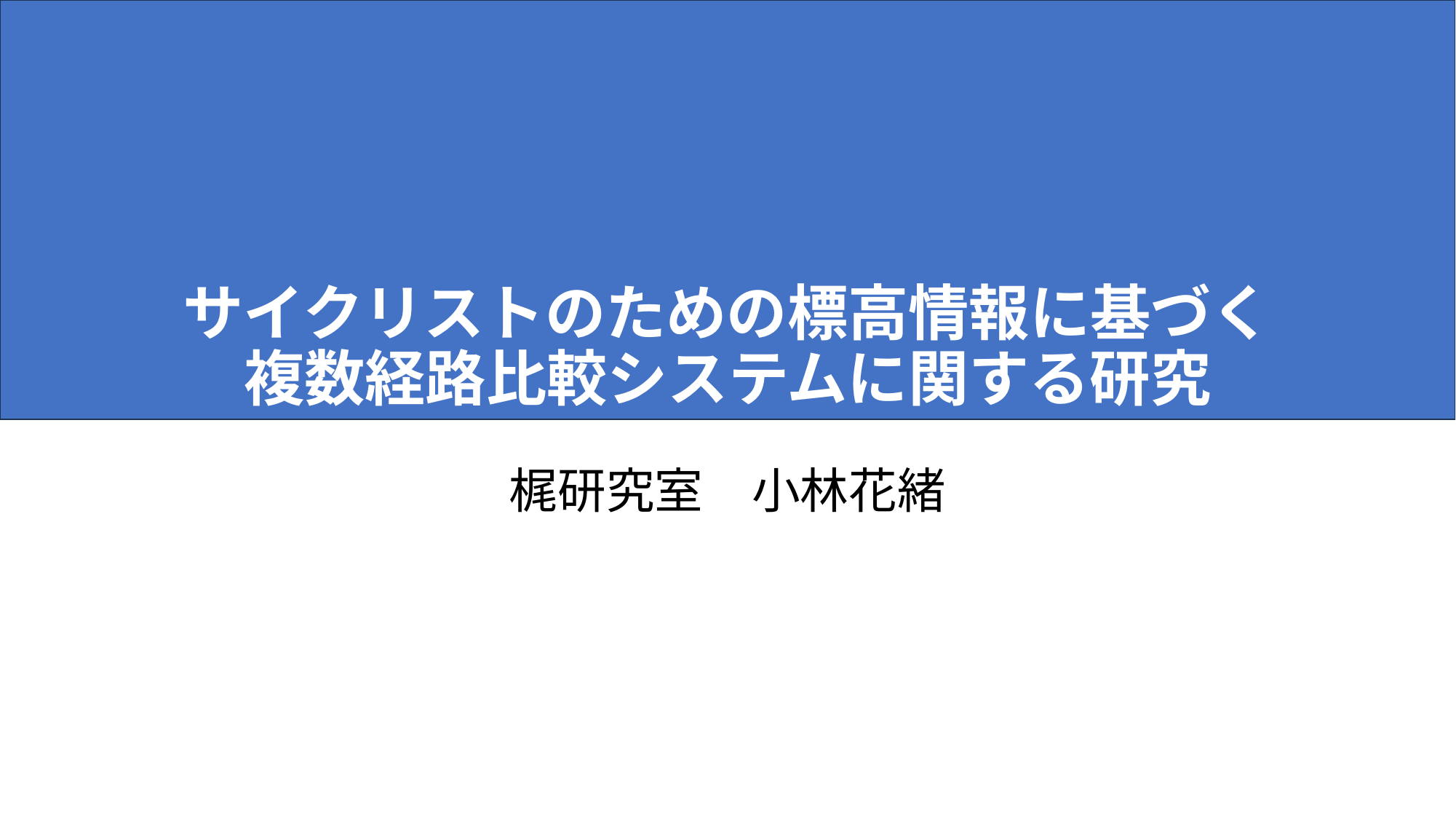

# サイクリストのための標高情報に基づく 複数経路比較システムに関する研究
梶研究室　小林花緒